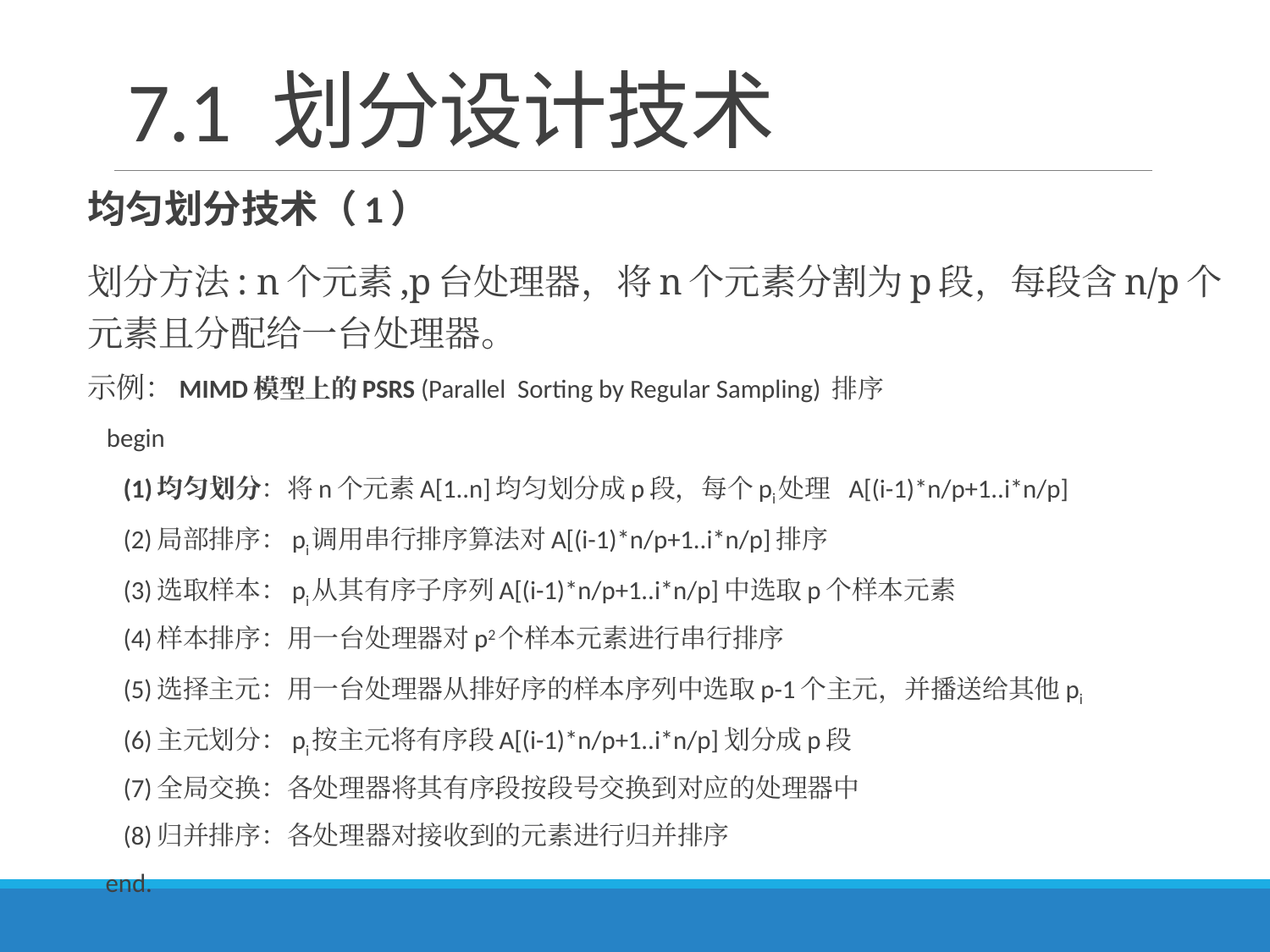

# 7.1 划分设计技术
均匀划分技术（1）
划分方法: n个元素,p台处理器，将n个元素分割为p段，每段含n/p个元素且分配给一台处理器。
示例：MIMD模型上的PSRS (Parallel  Sorting by Regular Sampling) 排序
     begin
        (1)均匀划分：将n个元素A[1..n]均匀划分成p段，每个pi处理  A[(i-1)*n/p+1..i*n/p]
        (2)局部排序：pi调用串行排序算法对A[(i-1)*n/p+1..i*n/p]排序
        (3)选取样本：pi从其有序子序列A[(i-1)*n/p+1..i*n/p]中选取p个样本元素
        (4)样本排序：用一台处理器对p2个样本元素进行串行排序
        (5)选择主元：用一台处理器从排好序的样本序列中选取p-1个主元，并播送给其他pi
        (6)主元划分：pi按主元将有序段A[(i-1)*n/p+1..i*n/p]划分成p段
        (7)全局交换：各处理器将其有序段按段号交换到对应的处理器中
        (8)归并排序：各处理器对接收到的元素进行归并排序
     end.